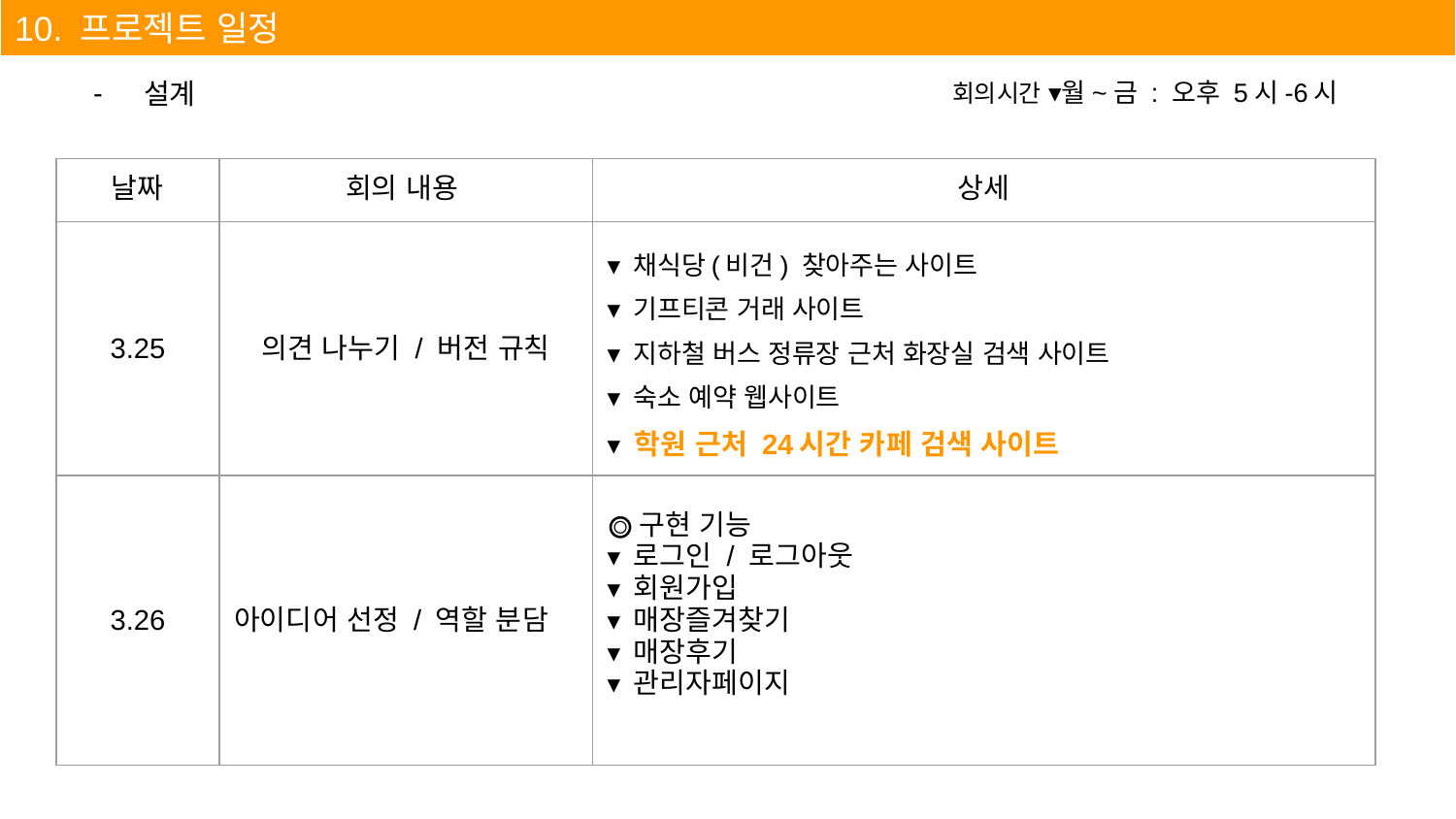

10. 프로젝트 일정
회의시간 ▾월~금 : 오후 5시-6시
설계
| 날짜 | 회의 내용 | 상세 |
| --- | --- | --- |
| 3.25 | 의견 나누기 / 버전 규칙 | ▾ 채식당(비건) 찾아주는 사이트 ▾ 기프티콘 거래 사이트 ▾ 지하철 버스 정류장 근처 화장실 검색 사이트 ▾ 숙소 예약 웹사이트 ▾ 학원 근처 24시간 카페 검색 사이트 |
| 3.26 | 아이디어 선정 / 역할 분담 | ⭗구현 기능 ▾ 로그인 / 로그아웃 ▾ 회원가입 ▾ 매장즐겨찾기 ▾ 매장후기 ▾ 관리자페이지 |